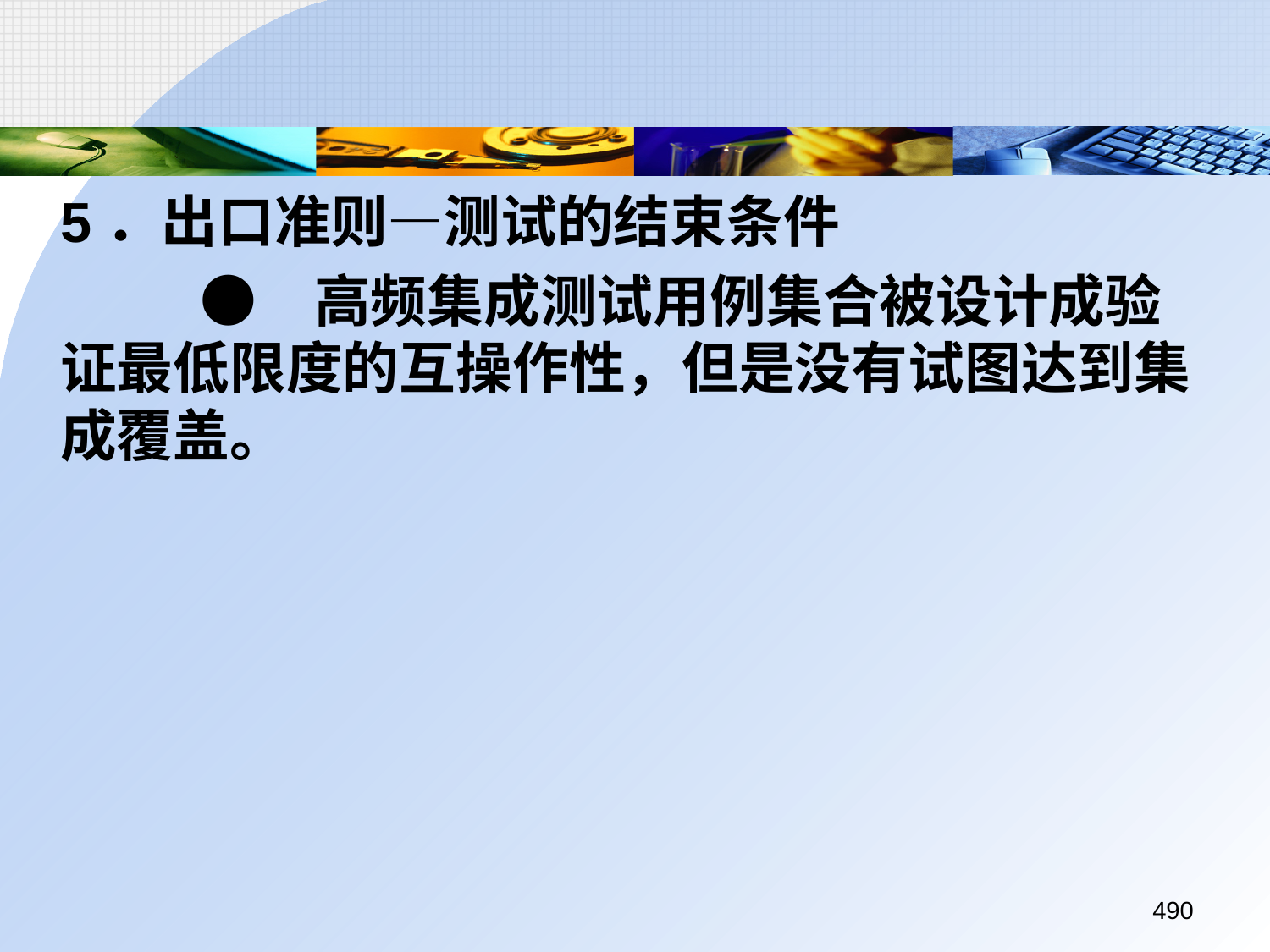

5．出口准则—测试的结束条件
		 ●	高频集成测试用例集合被设计成验证最低限度的互操作性，但是没有试图达到集成覆盖。

490